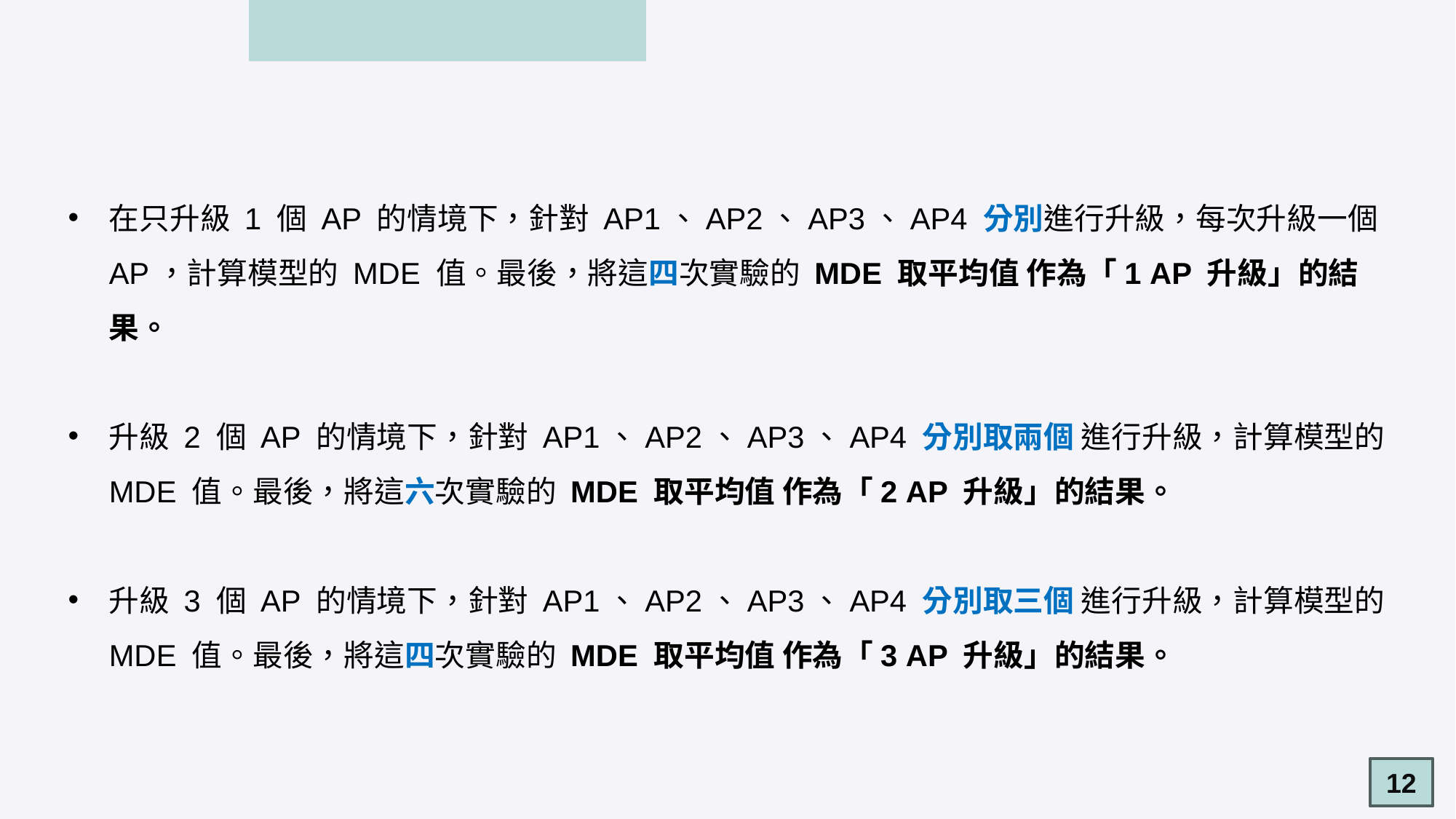

在只升級 1 個 AP 的情境下，針對 AP1、AP2、AP3、AP4 分別進行升級，每次升級一個 AP，計算模型的 MDE 值。最後，將這四次實驗的 MDE 取平均值 作為「1 AP 升級」的結果。

升級 2 個 AP 的情境下，針對 AP1、AP2、AP3、AP4 分別取兩個 進行升級，計算模型的 MDE 值。最後，將這六次實驗的 MDE 取平均值 作為「2 AP 升級」的結果。

升級 3 個 AP 的情境下，針對 AP1、AP2、AP3、AP4 分別取三個 進行升級，計算模型的 MDE 值。最後，將這四次實驗的 MDE 取平均值 作為「3 AP 升級」的結果。

12